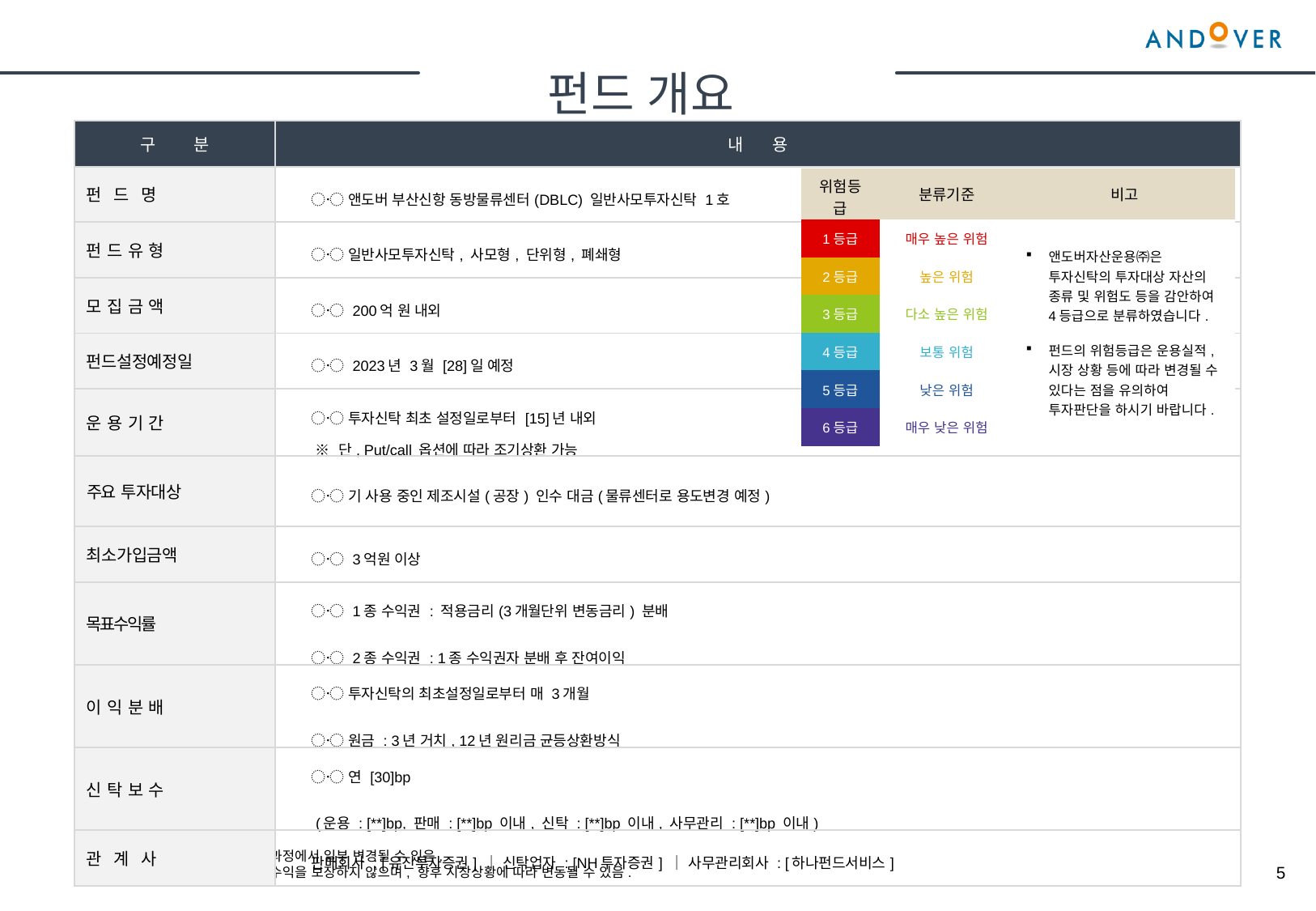

펀드 개요
| 구 분 | 내 용 |
| --- | --- |
| 펀 드 명 | 〮 앤도버 부산신항 동방물류센터(DBLC) 일반사모투자신탁 1호 |
| 펀 드 유 형 | 〮 일반사모투자신탁, 사모형, 단위형, 폐쇄형 |
| 모 집 금 액 | 〮 200억 원 내외 |
| 펀드설정예정일 | 〮 2023년 3월 [28]일 예정 |
| 운 용 기 간 | 〮 투자신탁 최초 설정일로부터 [15]년 내외 ※ 단, Put/call 옵션에 따라 조기상환 가능 |
| 주요 투자대상 | 〮 기 사용 중인 제조시설(공장) 인수 대금(물류센터로 용도변경 예정) |
| 최소가입금액 | 〮 3억원 이상 |
| 목표수익률 | 〮 1종 수익권 : 적용금리(3개월단위 변동금리) 분배 〮 2종 수익권 : 1종 수익권자 분배 후 잔여이익 |
| 이 익 분 배 | 〮 투자신탁의 최초설정일로부터 매 3개월 〮 원금 : 3년 거치, 12년 원리금 균등상환방식 |
| 신 탁 보 수 | 〮 연 [30]bp (운용 : [\*\*]bp, 판매 : [\*\*]bp 이내, 신탁 : [\*\*]bp 이내, 사무관리 : [\*\*]bp 이내) |
| 관 계 사 | 판매회사 : [유진투자증권] ｜ 신탁업자 : [NH투자증권] ｜ 사무관리회사 : [하나펀드서비스] |
| 위험등급 | 분류기준 | 비고 |
| --- | --- | --- |
| 1등급 | 매우 높은 위험 | 앤도버자산운용㈜은 투자신탁의 투자대상 자산의 종류 및 위험도 등을 감안하여 4등급으로 분류하였습니다. 펀드의 위험등급은 운용실적, 시장 상황 등에 따라 변경될 수 있다는 점을 유의하여 투자판단을 하시기 바랍니다. |
| 2등급 | 높은 위험 |  |
| 3등급 | 다소 높은 위험 |  |
| 4등급 | 보통 위험 |  |
| 5등급 | 낮은 위험 |  |
| 6등급 | 매우 낮은 위험 |  |
상기 펀드 개요는 실제 투자과정에서 일부 변경될 수 있음.
상기 목표 수익률은 미래의 수익을 보장하지 않으며, 향후 시장상황에 따라 변동될 수 있음.
5